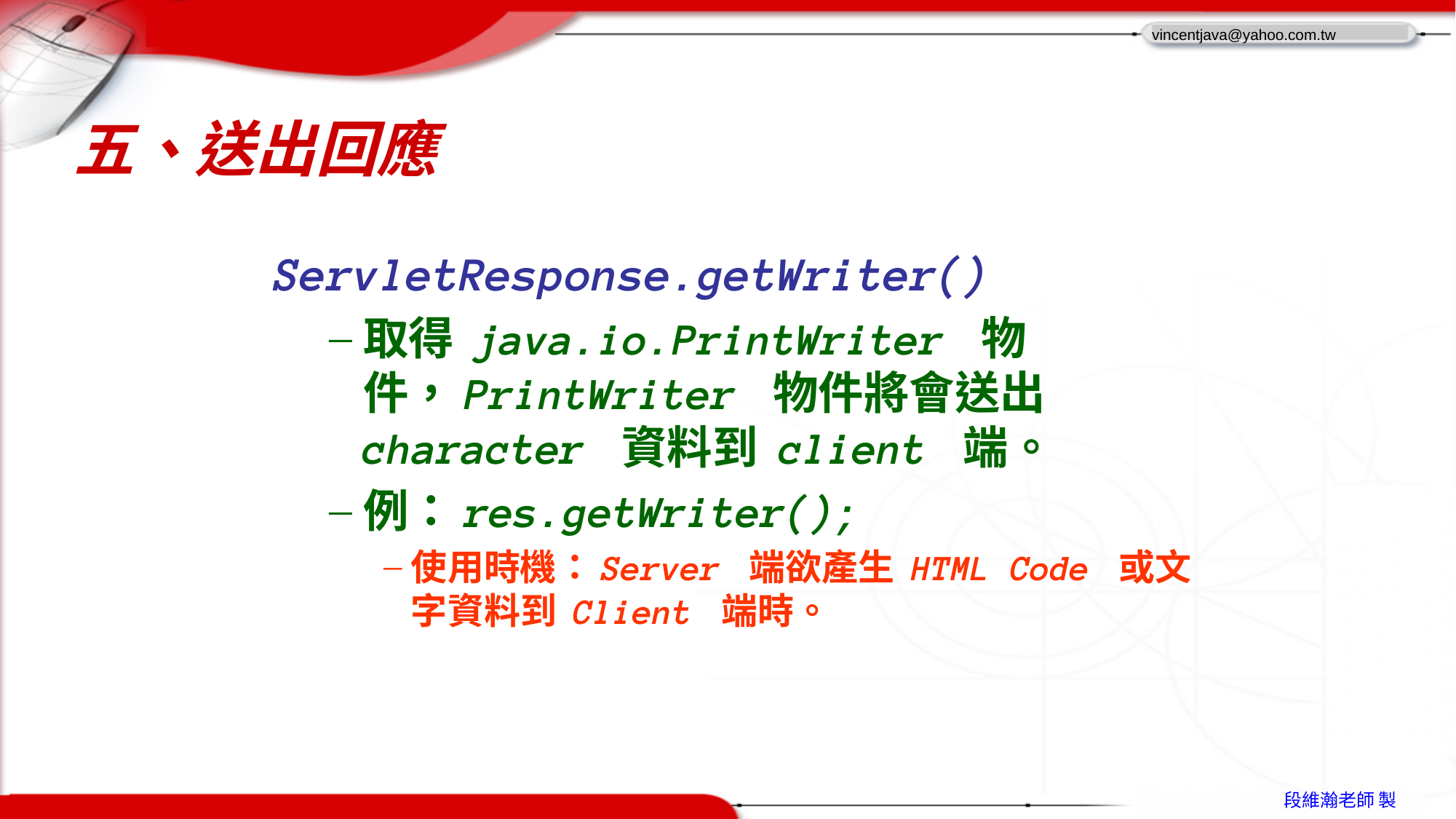

# 五、送出回應
ServletResponse.getWriter()
取得 java.io.PrintWriter 物件，PrintWriter 物件將會送出 character 資料到 client 端。
例：res.getWriter();
使用時機：Server 端欲產生 HTML Code 或文字資料到 Client 端時。